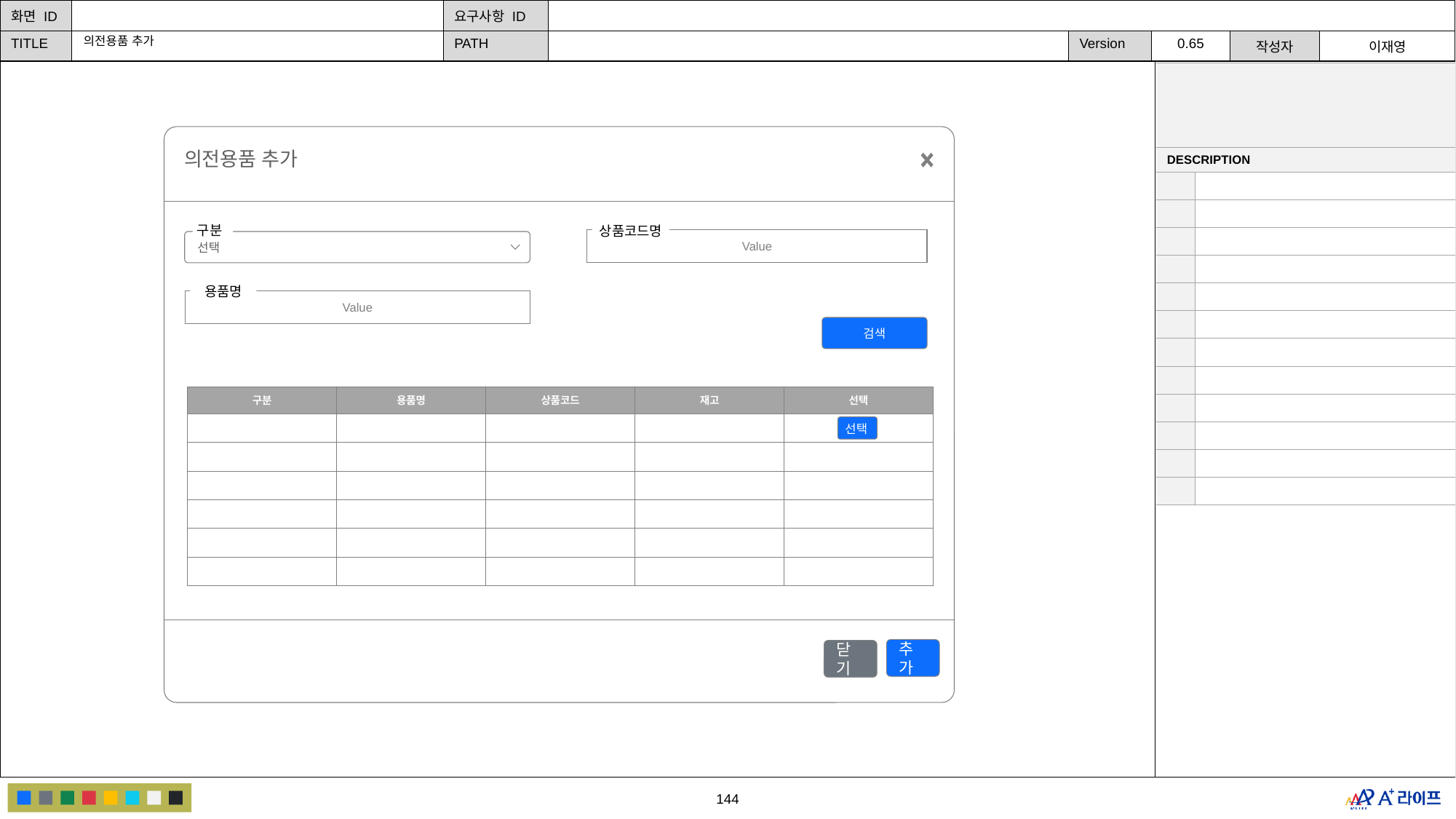

의전용품 추가
|  |  |
| --- | --- |
| DESCRIPTION |  |
|  |  |
|  |  |
|  |  |
|  |  |
|  |  |
|  |  |
|  |  |
|  |  |
|  |  |
|  |  |
|  |  |
|  |  |
의전용품 추가

구분
선택

상품코드명
Value
용품명
Value
검색
| 구분 | 용품명 | 상품코드 | 재고 | 선택 |
| --- | --- | --- | --- | --- |
|  |  |  |  |  |
|  |  |  |  |  |
|  |  |  |  |  |
|  |  |  |  |  |
|  |  |  |  |  |
|  |  |  |  |  |
선택

추가
닫기